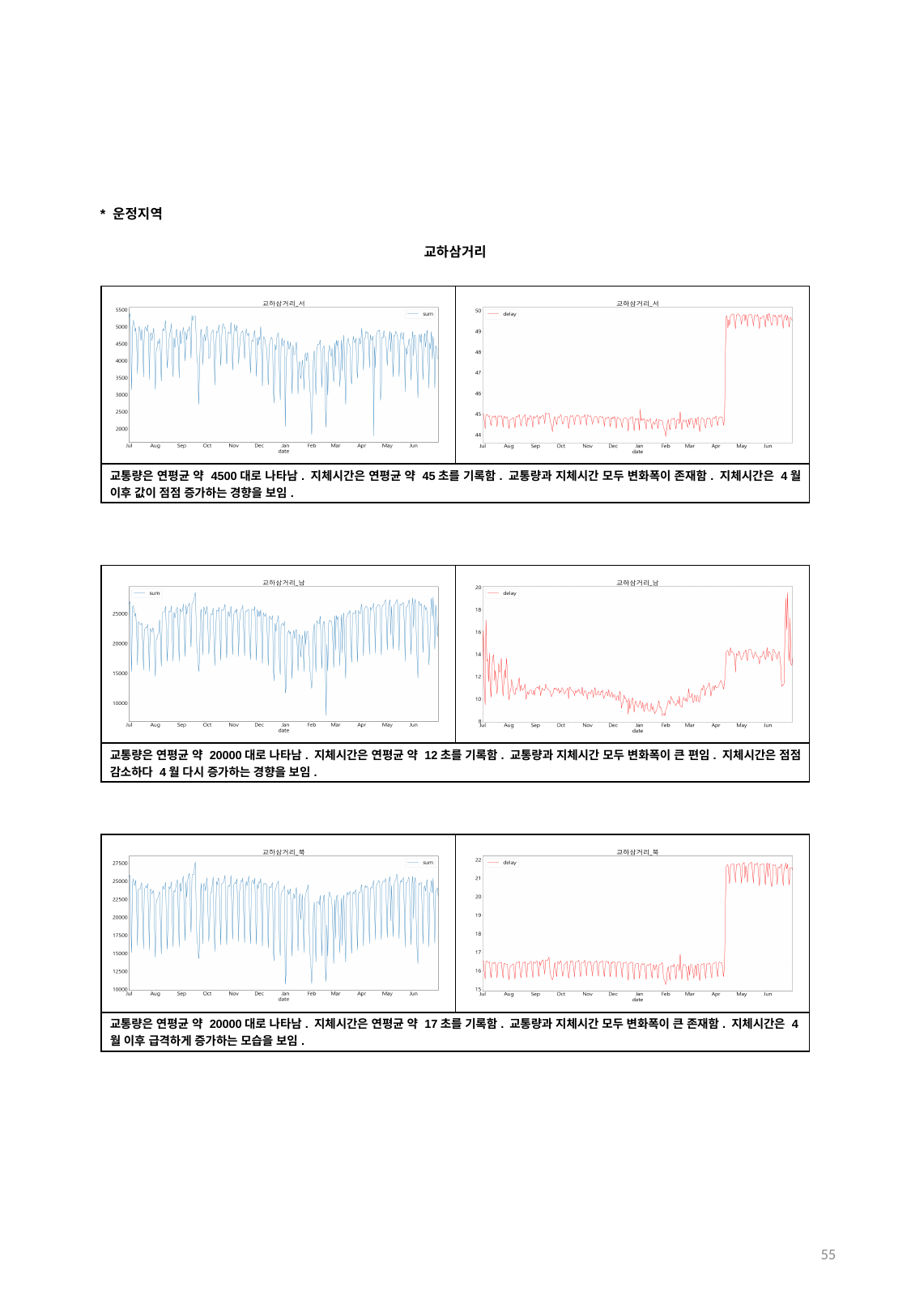

* 운정지역
교하삼거리
|  |  |
| --- | --- |
| 교통량은 연평균 약 4500대로 나타남. 지체시간은 연평균 약 45초를 기록함. 교통량과 지체시간 모두 변화폭이 존재함. 지체시간은 4월 이후 값이 점점 증가하는 경향을 보임. |  |
|  |  |
| --- | --- |
| 교통량은 연평균 약 20000대로 나타남. 지체시간은 연평균 약 12초를 기록함. 교통량과 지체시간 모두 변화폭이 큰 편임. 지체시간은 점점 감소하다 4월 다시 증가하는 경향을 보임. |  |
|  |  |
| --- | --- |
| 교통량은 연평균 약 20000대로 나타남. 지체시간은 연평균 약 17초를 기록함. 교통량과 지체시간 모두 변화폭이 큰 존재함. 지체시간은 4월 이후 급격하게 증가하는 모습을 보임. |  |
55